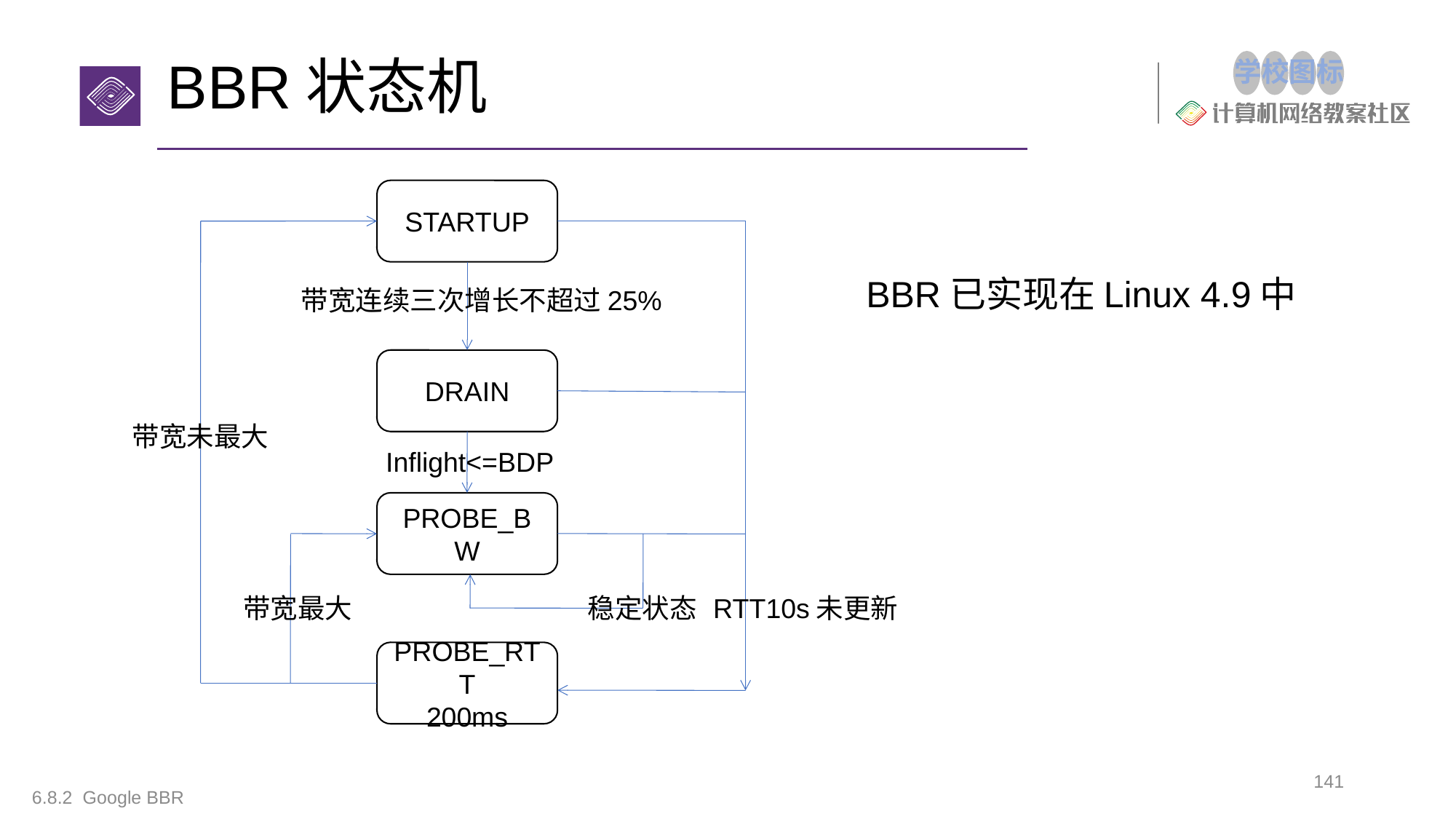

# BBR状态机
STARTUP
BBR已实现在Linux 4.9中
带宽连续三次增长不超过25%
DRAIN
带宽未最大
Inflight<=BDP
PROBE_BW
带宽最大
稳定状态
RTT10s未更新
PROBE_RTT
200ms
141
6.8.2  Google BBR